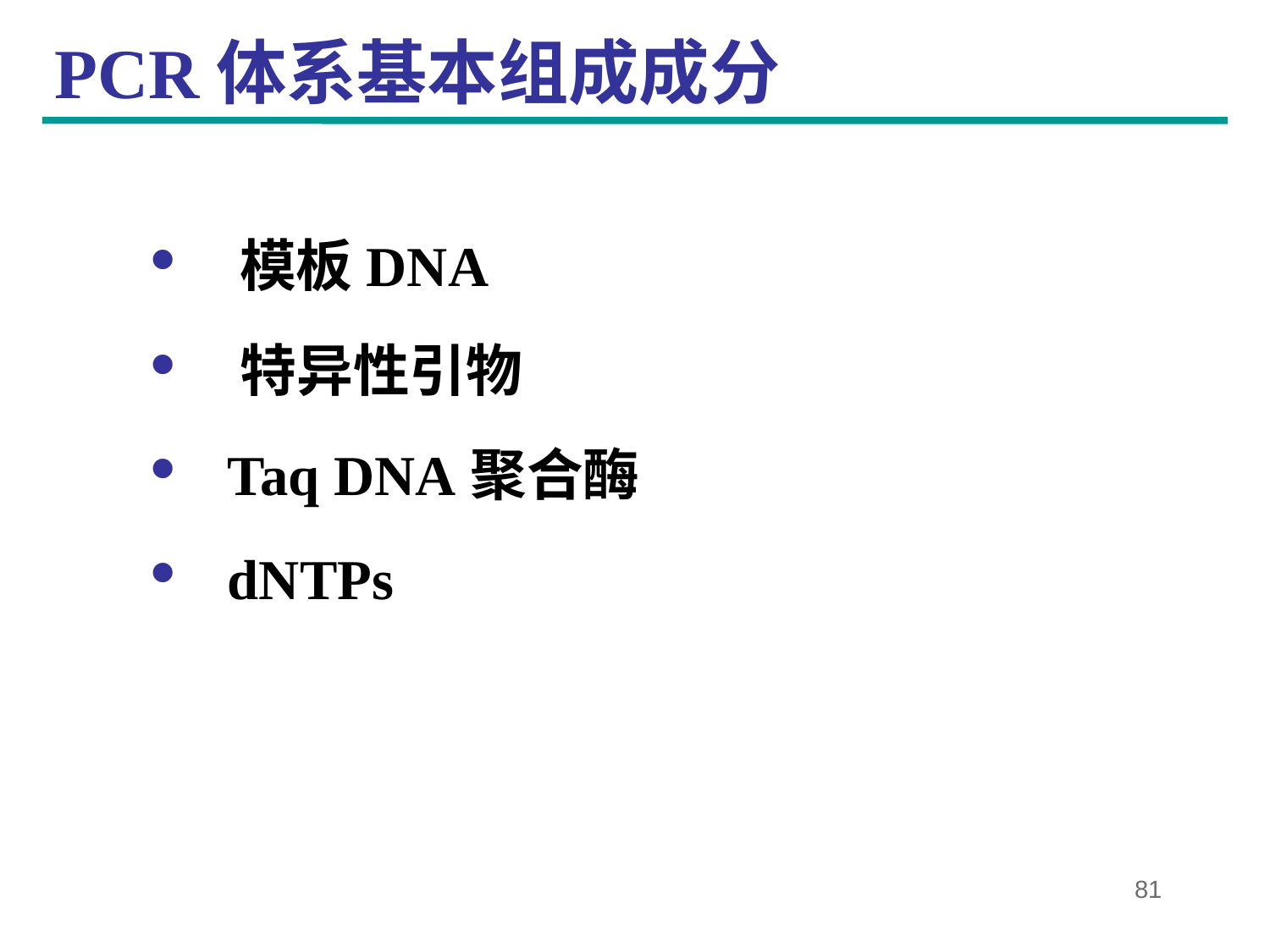

PCR体系基本组成成分
 模板DNA
 特异性引物
 Taq DNA聚合酶
 dNTPs
81